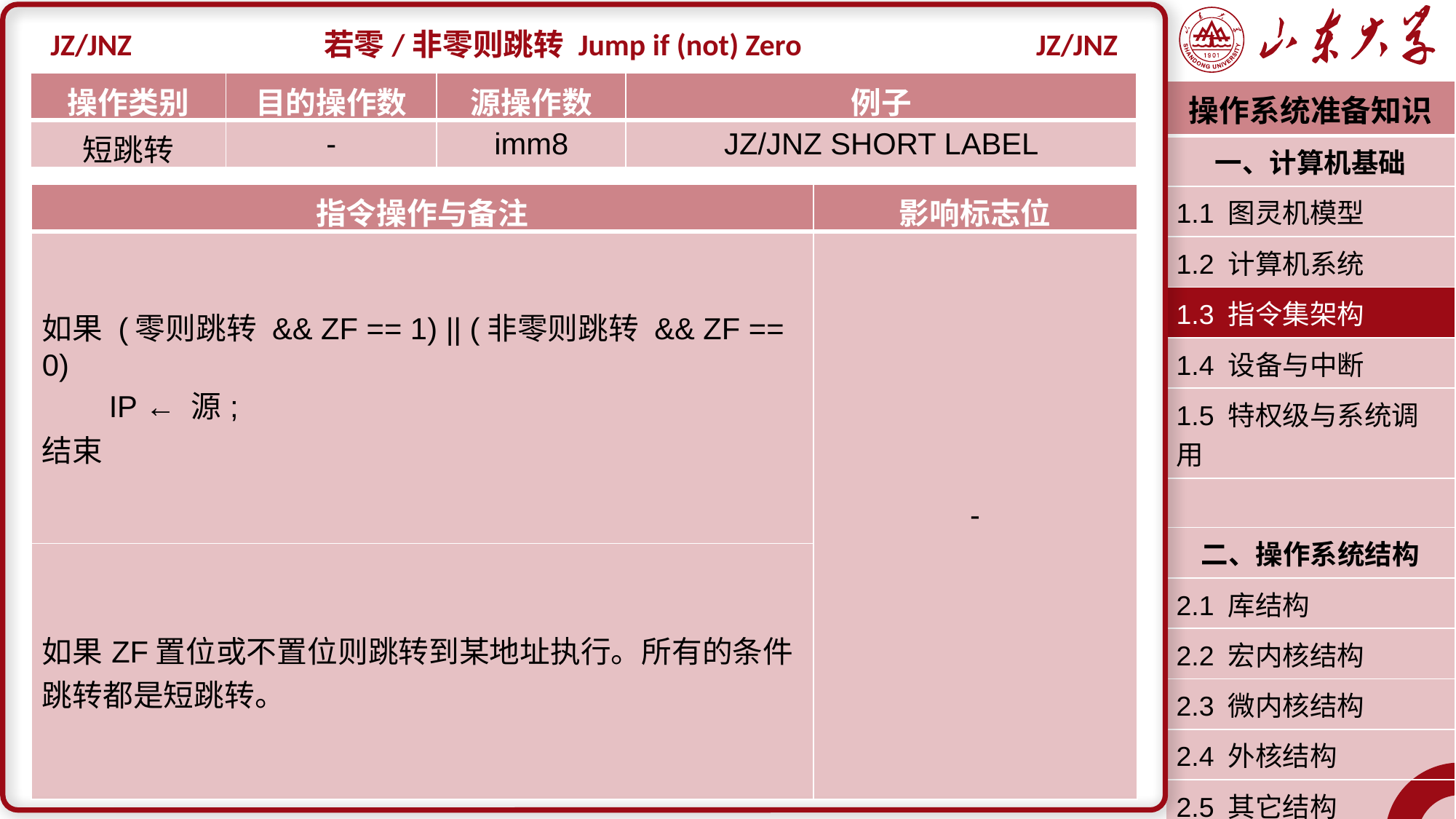

JZ/JNZ
若零/非零则跳转 Jump if (not) Zero
JZ/JNZ
| 操作类别 | 目的操作数 | 源操作数 | 例子 |
| --- | --- | --- | --- |
| 短跳转 | - | imm8 | JZ/JNZ SHORT LABEL |
| 操作系统准备知识 |
| --- |
| 一、计算机基础 |
| 1.1 图灵机模型 |
| 1.2 计算机系统 |
| 1.3 指令集架构 |
| 1.4 设备与中断 |
| 1.5 特权级与系统调用 |
|  |
| 二、操作系统结构 |
| 2.1 库结构 |
| 2.2 宏内核结构 |
| 2.3 微内核结构 |
| 2.4 外核结构 |
| 2.5 其它结构 |
| 潘润宇 2023.02 |
| 指令操作与备注 | 影响标志位 |
| --- | --- |
| 如果 (零则跳转 && ZF == 1) || (非零则跳转 && ZF == 0) IP ← 源; 结束 | - |
| 如果ZF置位或不置位则跳转到某地址执行。所有的条件跳转都是短跳转。 |  |